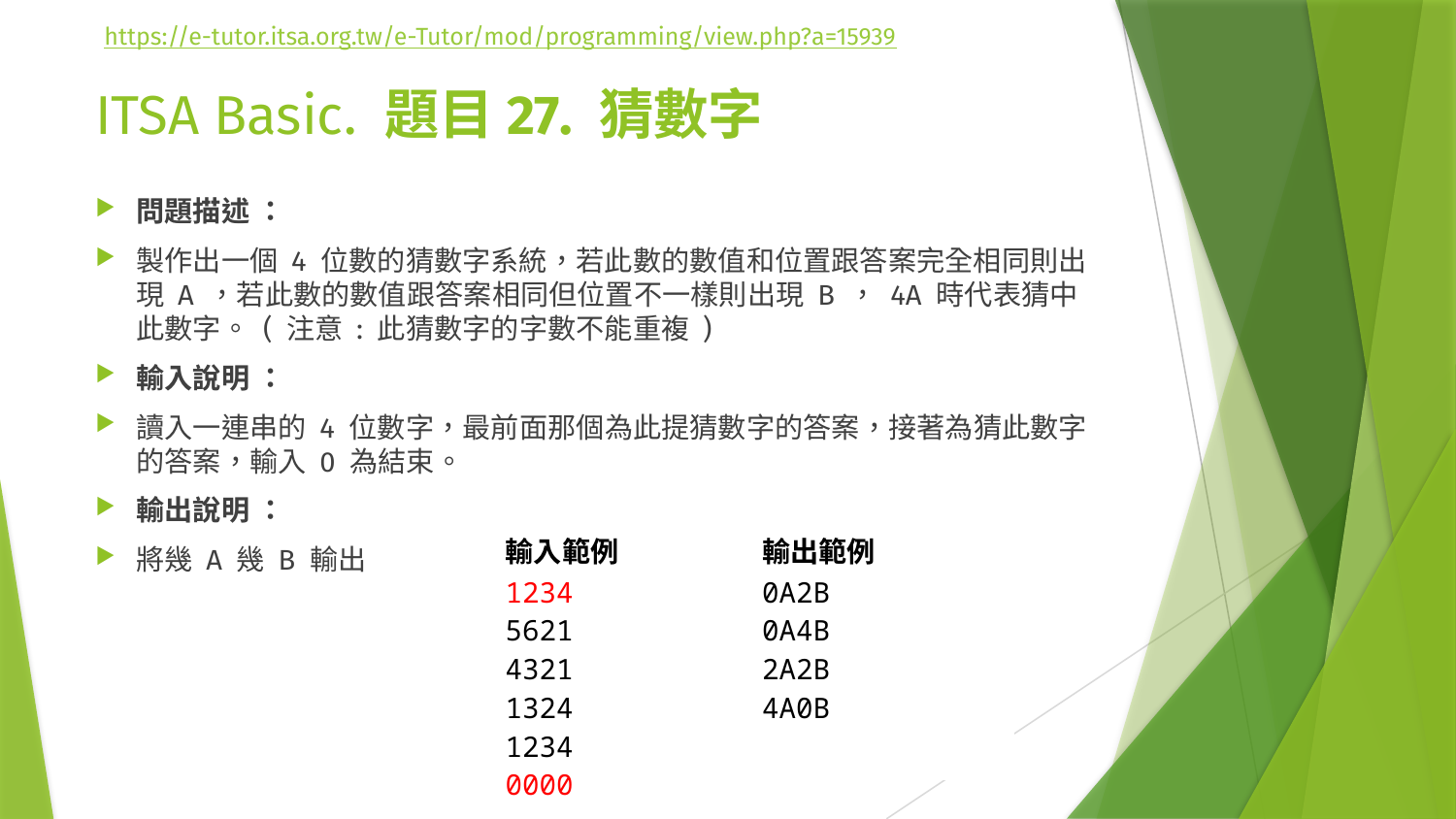

https://e-tutor.itsa.org.tw/e-Tutor/mod/programming/view.php?a=15939
# ITSA Basic. 題目27. 猜數字
問題描述 ：
製作出一個 4 位數的猜數字系統，若此數的數值和位置跟答案完全相同則出現 A ，若此數的數值跟答案相同但位置不一樣則出現 B ， 4A 時代表猜中此數字。 ( 注意 : 此猜數字的字數不能重複 )
輸入說明 ：
讀入一連串的 4 位數字，最前面那個為此提猜數字的答案，接著為猜此數字的答案，輸入 0 為結束。
輸出說明 ：
將幾 A 幾 B 輸出

| 輸入範例 | 輸出範例 |
| --- | --- |
| 1234  5621 4321 1324 1234 0000 | 0A2B  0A4B  2A2B 4A0B |